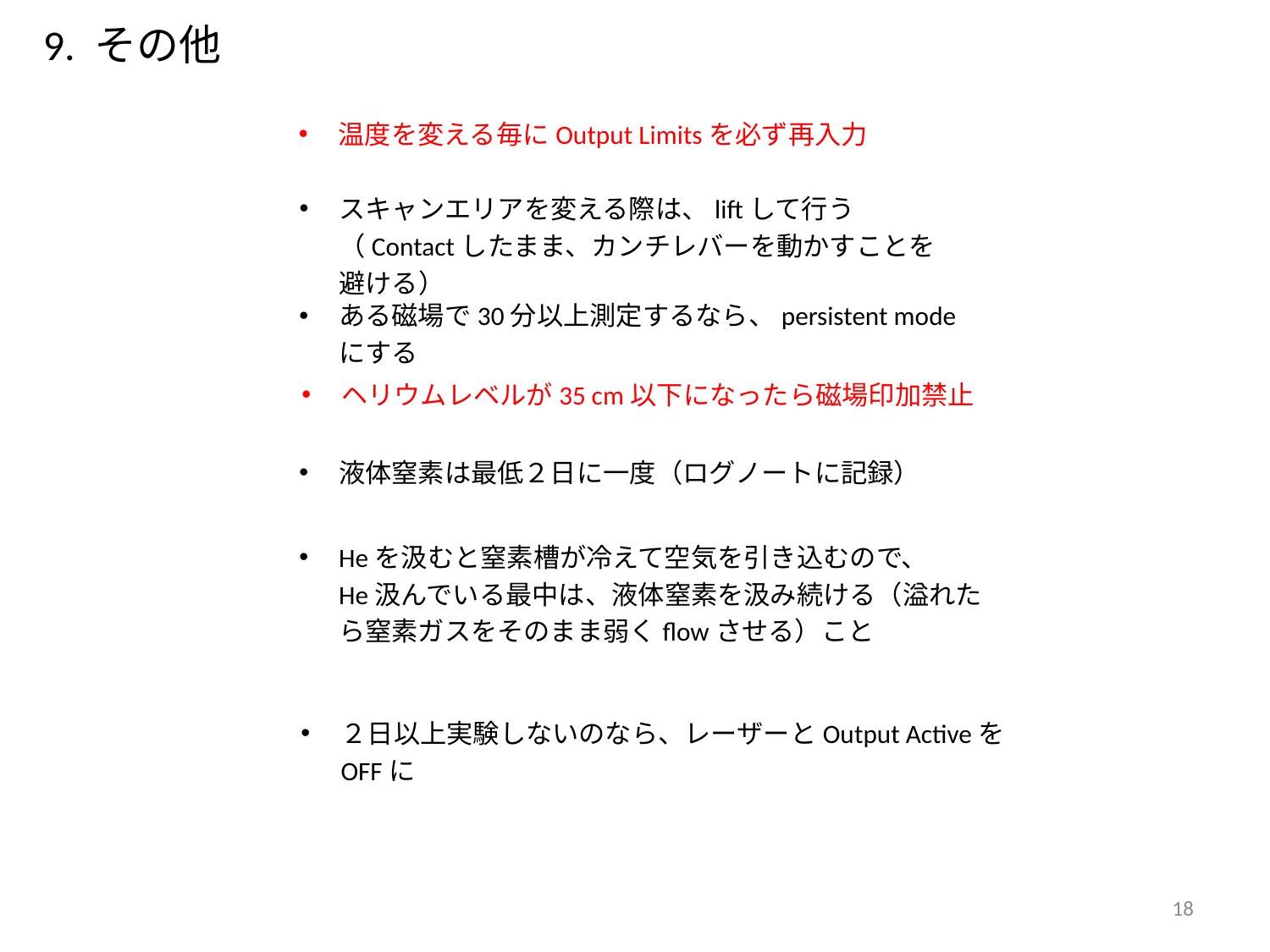

9. その他
温度を変える毎にOutput Limitsを必ず再入力
スキャンエリアを変える際は、liftして行う
（Contactしたまま、カンチレバーを動かすことを避ける）
ある磁場で30分以上測定するなら、persistent modeにする
ヘリウムレベルが35 cm以下になったら磁場印加禁止
液体窒素は最低２日に一度（ログノートに記録）
Heを汲むと窒素槽が冷えて空気を引き込むので、
He汲んでいる最中は、液体窒素を汲み続ける（溢れたら窒素ガスをそのまま弱くflowさせる）こと
２日以上実験しないのなら、レーザーとOutput ActiveをOFFに
18